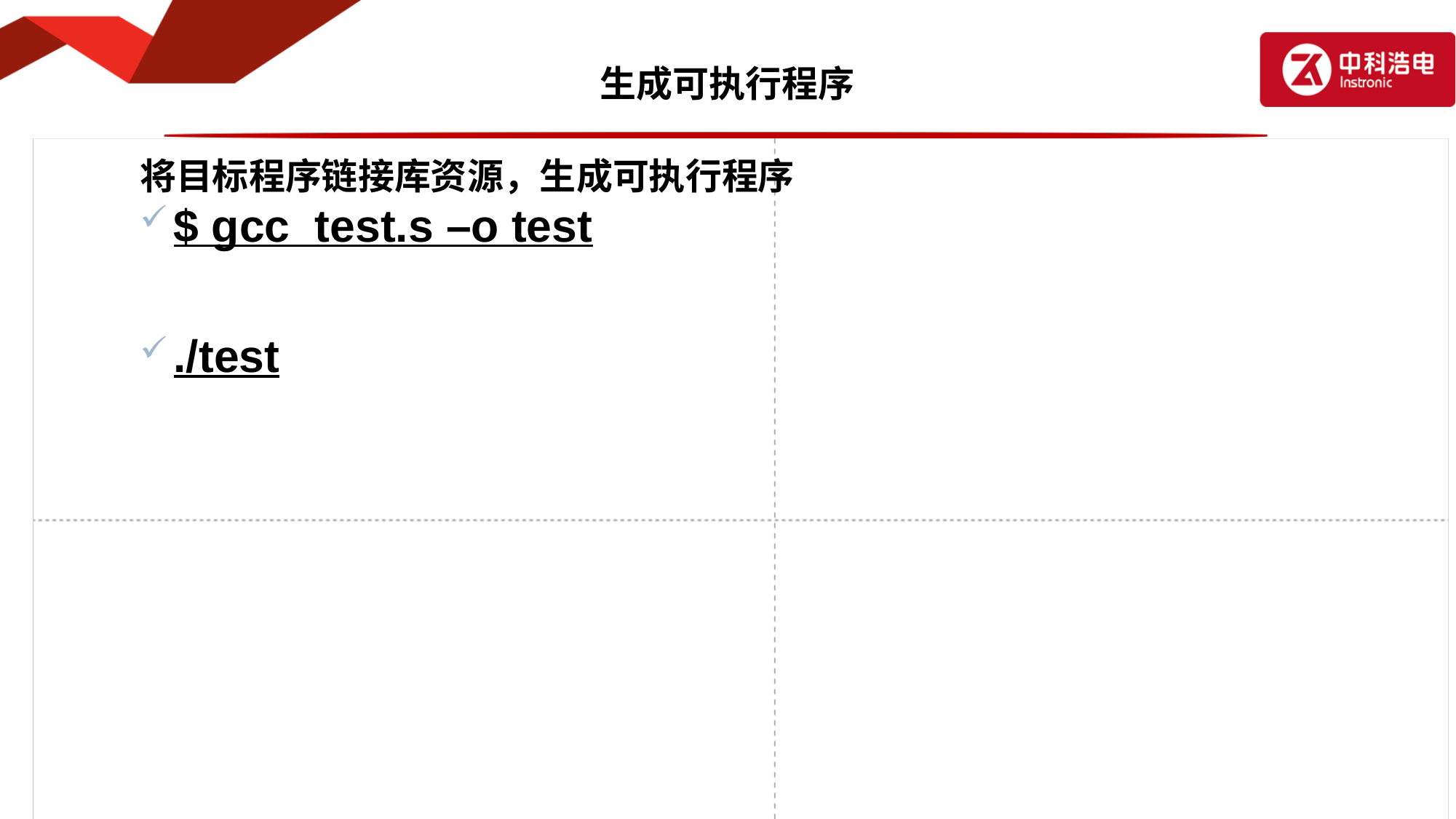

# 生成可执行程序
将目标程序链接库资源，生成可执行程序
$ gcc  test.s –o test

./test